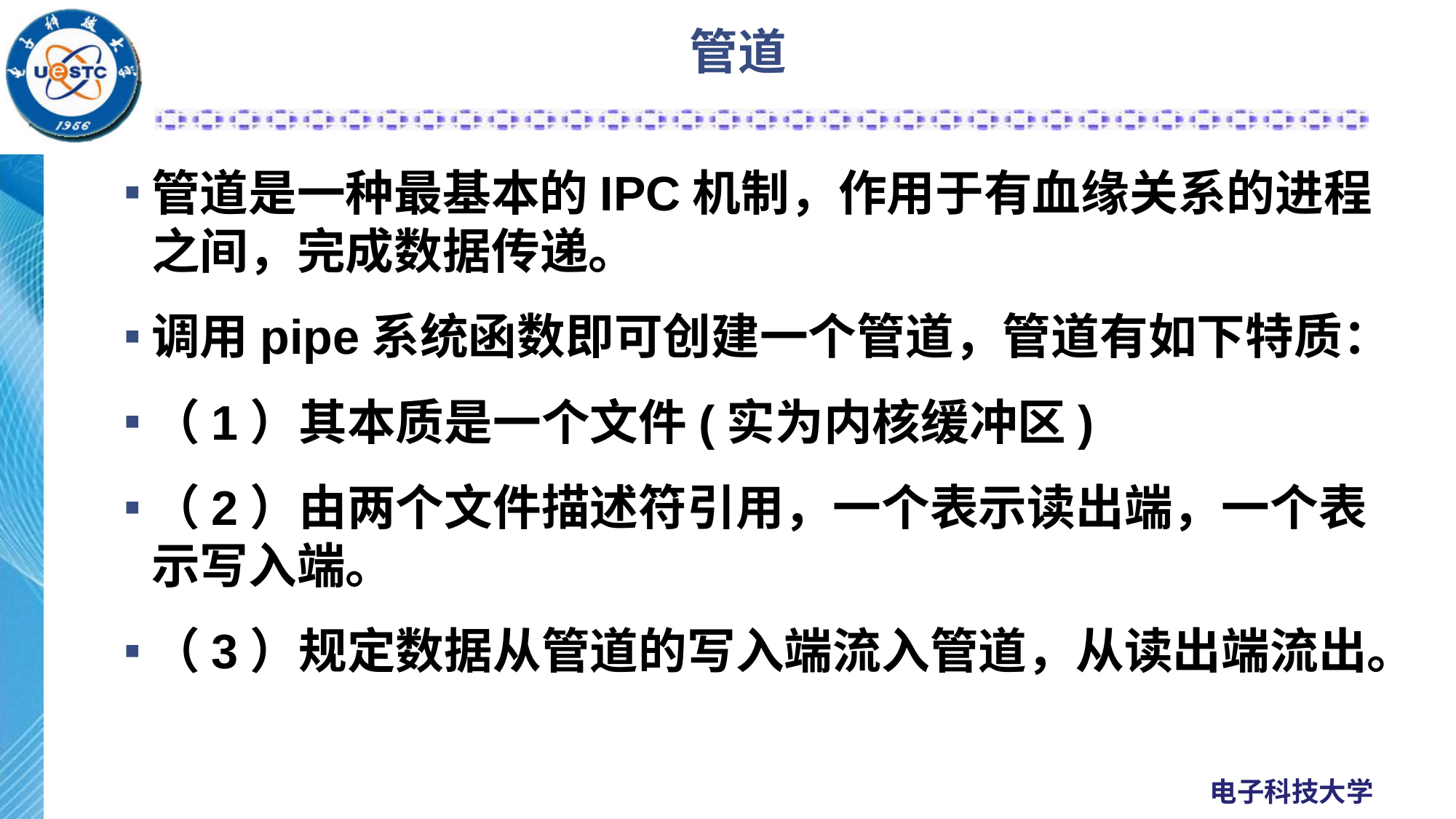

# 管道
管道是一种最基本的IPC机制，作用于有血缘关系的进程之间，完成数据传递。
调用pipe系统函数即可创建一个管道，管道有如下特质：
（1）其本质是一个文件(实为内核缓冲区)
（2）由两个文件描述符引用，一个表示读出端，一个表示写入端。
（3）规定数据从管道的写入端流入管道，从读出端流出。